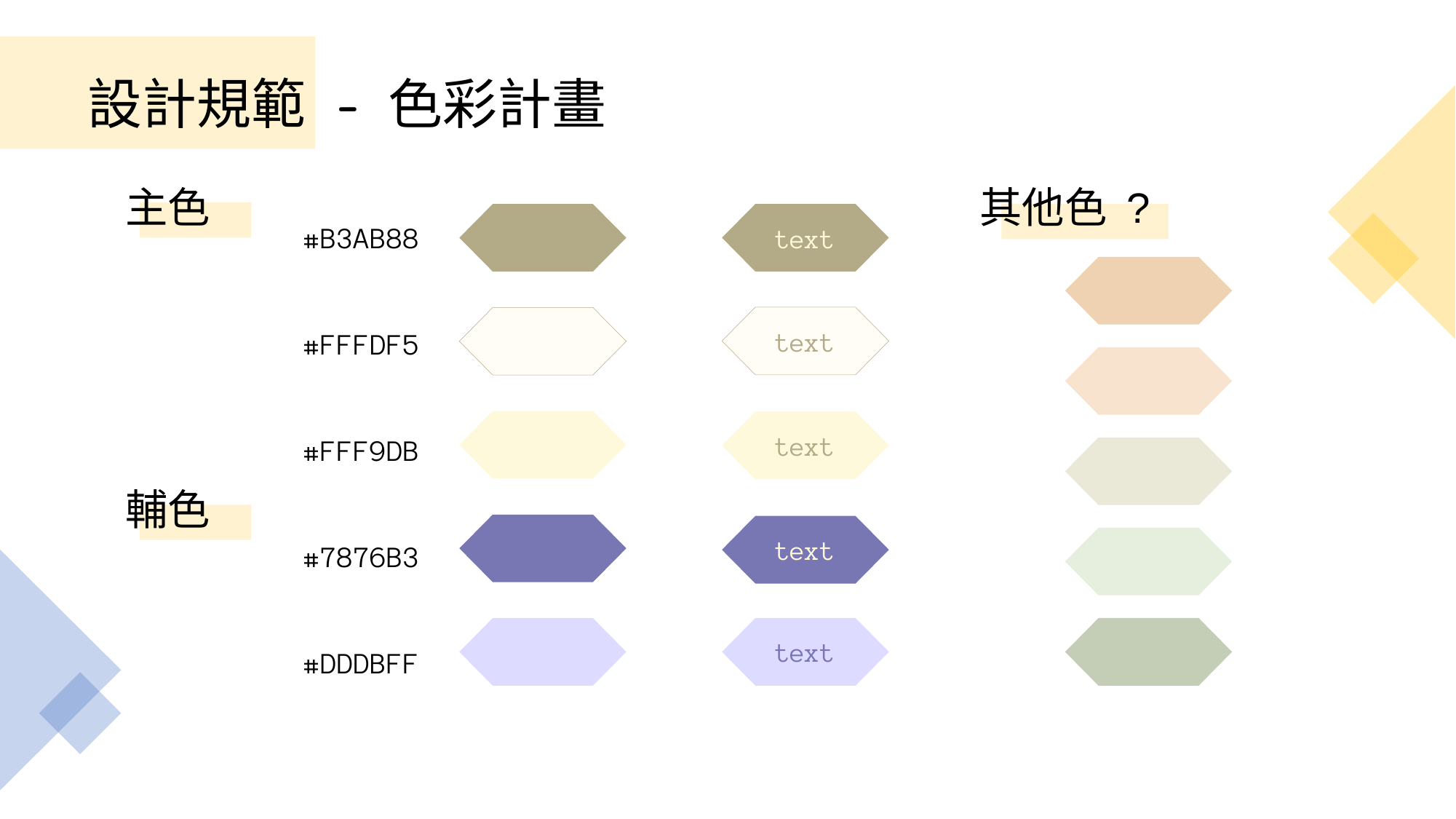

設計規範
# - 色彩計畫

#B3AB88
#FFFDF5
#FFF9DB
#7876B3
#DDDBFF
主色
其他色 ?

text
text
text

text

text
text

輔色

text
text
text

text